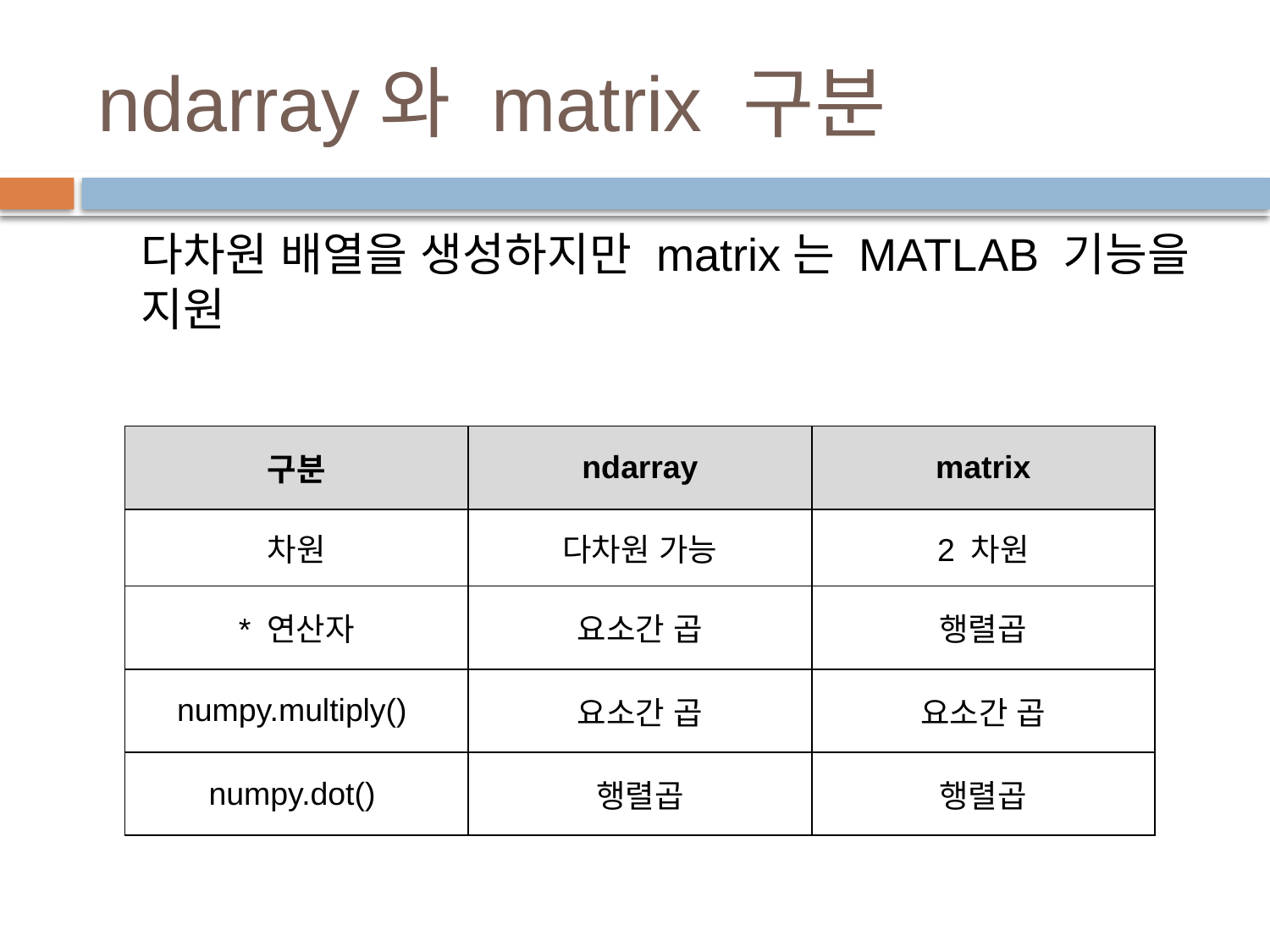

# ndarray와 matrix 구분
다차원 배열을 생성하지만 matrix는 MATLAB 기능을 지원
| 구분 | ndarray | matrix |
| --- | --- | --- |
| 차원 | 다차원 가능 | 2 차원 |
| \* 연산자 | 요소간 곱 | 행렬곱 |
| numpy.multiply() | 요소간 곱 | 요소간 곱 |
| numpy.dot() | 행렬곱 | 행렬곱 |